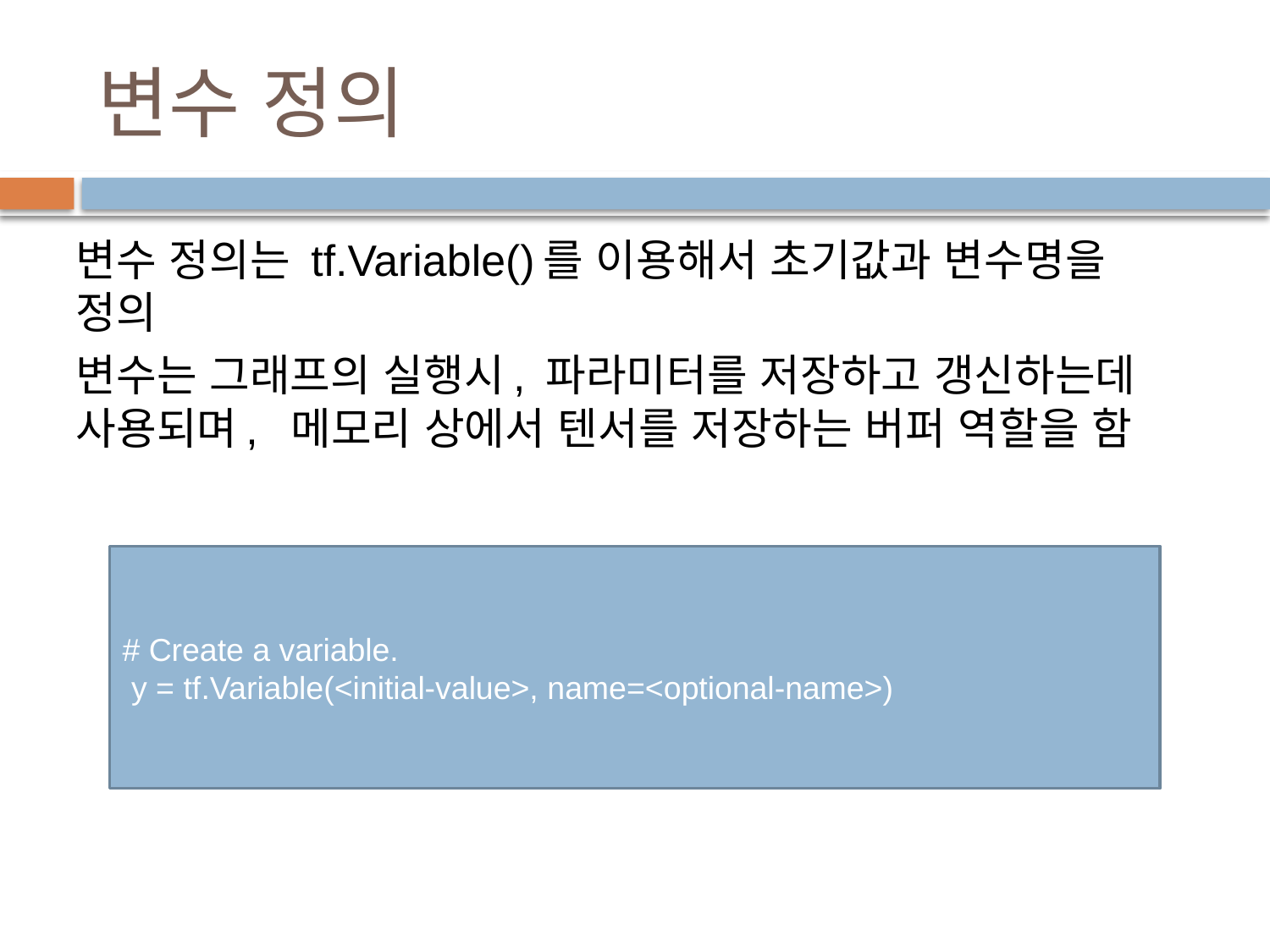

# 변수 정의
변수 정의는 tf.Variable()를 이용해서 초기값과 변수명을 정의
변수는 그래프의 실행시, 파라미터를 저장하고 갱신하는데 사용되며,  메모리 상에서 텐서를 저장하는 버퍼 역할을 함
# Create a variable.
 y = tf.Variable(<initial-value>, name=<optional-name>)